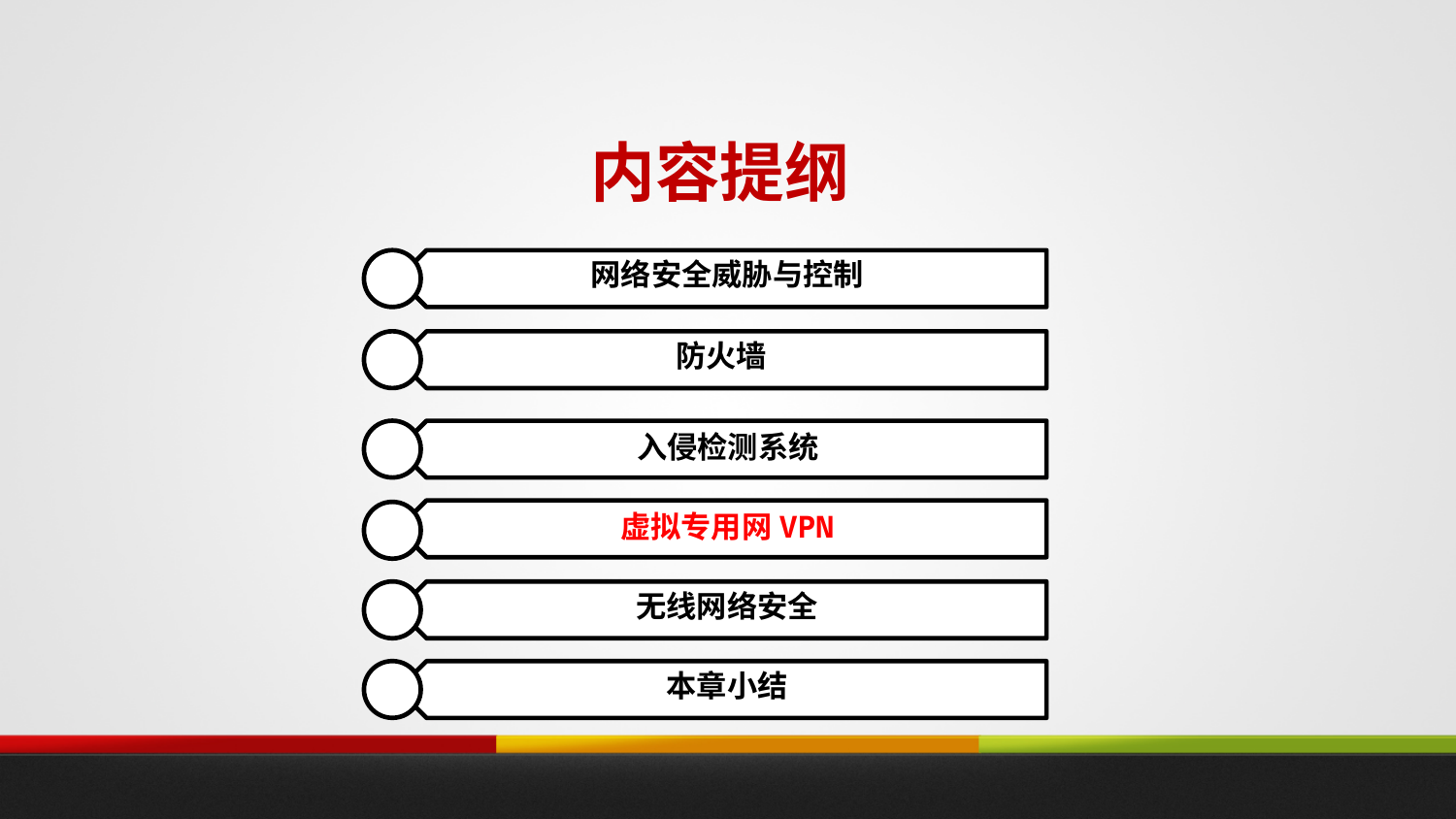

# 内容提纲
网络安全威胁与控制

防火墙

入侵检测系统

虚拟专用网VPN

无线网络安全

本章小结